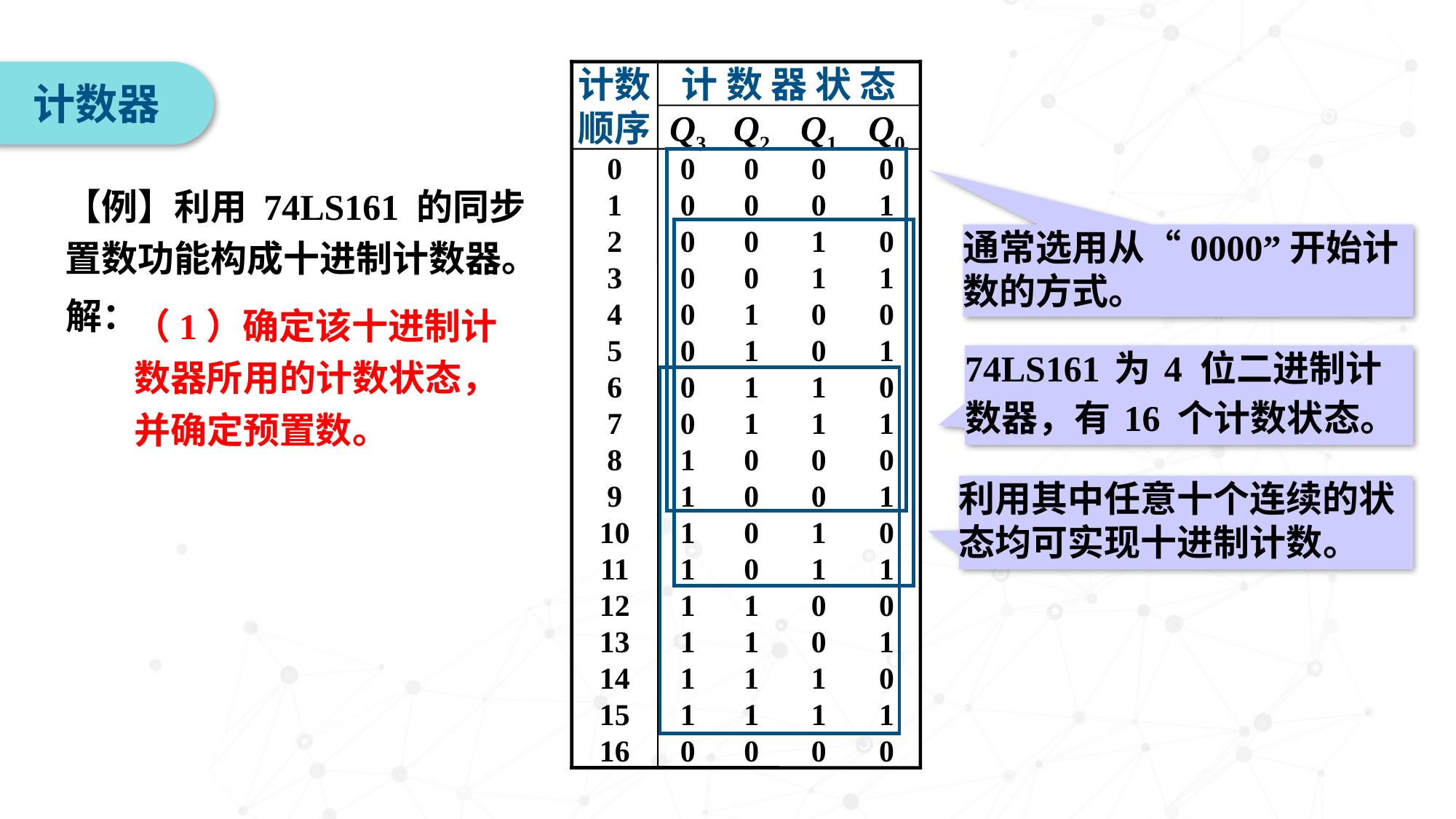

计数顺序

计 数 器 状 态

Q3

Q2
Q1
Q0
0

0
0
0
0
1
0
0
0
1
2
0
0
1
0
3
0
0
1
1
4
0
1
0
0
5
0
1
0
1
6
0
1
1
0
7
0
1
1
1
8
1
0
0
0
9
1
0
0
1
10
1
0
1
0
11
1
0
1
1
12
1
1
0
0
13
1
1
0
1
14
1
1
1
0
15
1
1
1
1
16
0
0
0
0

计数器

【例】利用 74LS161 的同步置数功能构成十进制计数器。

通常选用从“0000”开始计数的方式。
解：
（1）确定该十进制计数器所用的计数状态，并确定预置数。
74LS161 为 4 位二进制计数器，有 16 个计数状态。

利用其中任意十个连续的状态均可实现十进制计数。
57